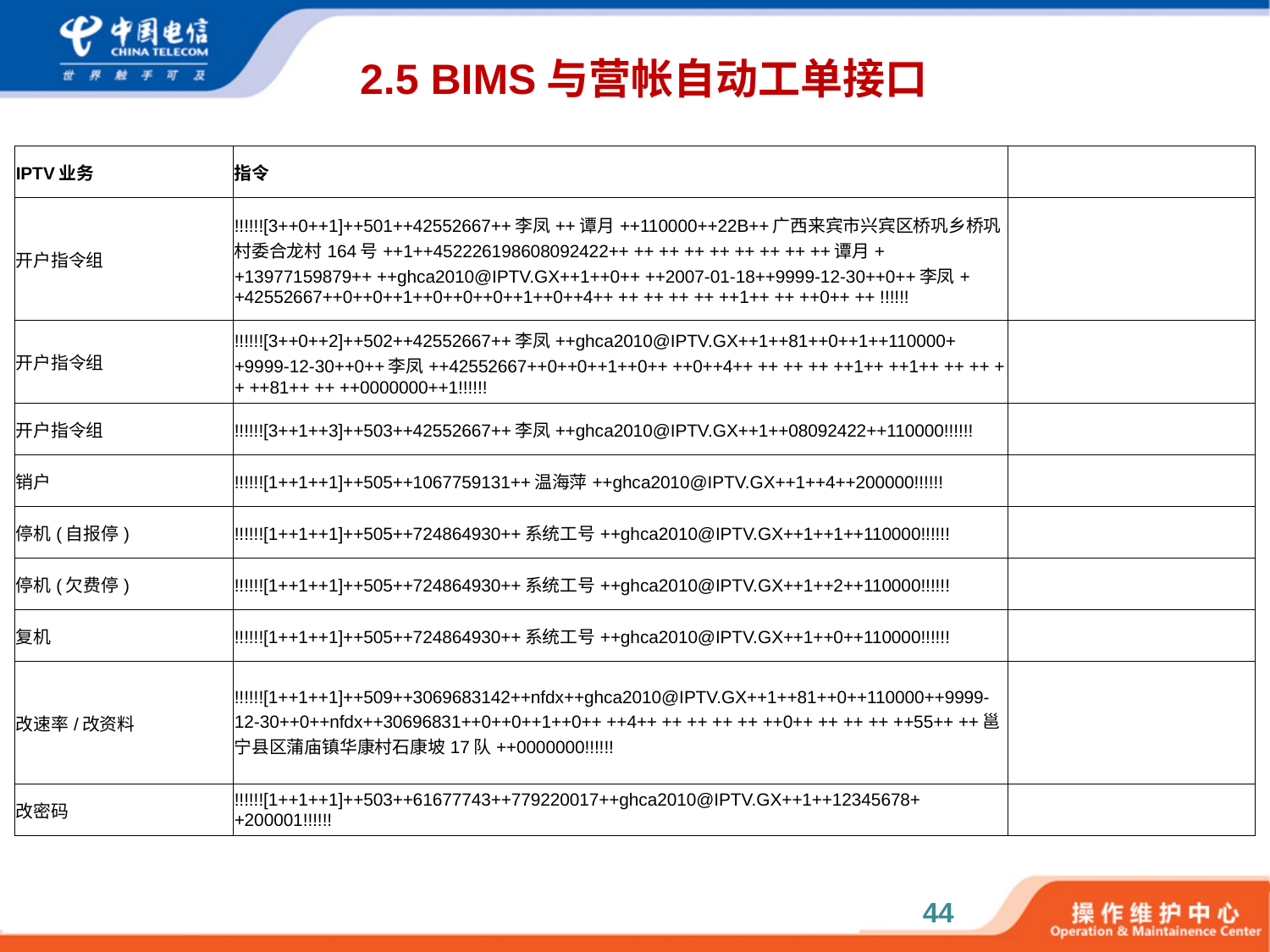

# 2.5 BIMS与营帐自动工单接口
| IPTV业务 | 指令 |  |
| --- | --- | --- |
| 开户指令组 | !!!!!![3++0++1]++501++42552667++李凤++谭月++110000++22B++广西来宾市兴宾区桥巩乡桥巩村委合龙村164号++1++452226198608092422++ ++ ++ ++ ++ ++ ++ ++ ++谭月++13977159879++ ++ghca2010@IPTV.GX++1++0++ ++2007-01-18++9999-12-30++0++李凤++42552667++0++0++1++0++0++0++1++0++4++ ++ ++ ++ ++ ++1++ ++ ++0++ ++ !!!!!! |  |
| 开户指令组 | !!!!!![3++0++2]++502++42552667++李凤++ghca2010@IPTV.GX++1++81++0++1++110000++9999-12-30++0++李凤++42552667++0++0++1++0++ ++0++4++ ++ ++ ++ ++1++ ++1++ ++ ++ ++ ++81++ ++ ++0000000++1!!!!!! |  |
| 开户指令组 | !!!!!![3++1++3]++503++42552667++李凤++ghca2010@IPTV.GX++1++08092422++110000!!!!!! |  |
| 销户 | !!!!!![1++1++1]++505++1067759131++温海萍++ghca2010@IPTV.GX++1++4++200000!!!!!! |  |
| 停机(自报停) | !!!!!![1++1++1]++505++724864930++系统工号++ghca2010@IPTV.GX++1++1++110000!!!!!! |  |
| 停机(欠费停) | !!!!!![1++1++1]++505++724864930++系统工号++ghca2010@IPTV.GX++1++2++110000!!!!!! |  |
| 复机 | !!!!!![1++1++1]++505++724864930++系统工号++ghca2010@IPTV.GX++1++0++110000!!!!!! |  |
| 改速率/改资料 | !!!!!![1++1++1]++509++3069683142++nfdx++ghca2010@IPTV.GX++1++81++0++110000++9999-12-30++0++nfdx++30696831++0++0++1++0++ ++4++ ++ ++ ++ ++ ++0++ ++ ++ ++ ++55++ ++邕宁县区蒲庙镇华康村石康坡17队++0000000!!!!!! |  |
| 改密码 | !!!!!![1++1++1]++503++61677743++779220017++ghca2010@IPTV.GX++1++12345678++200001!!!!!! |  |